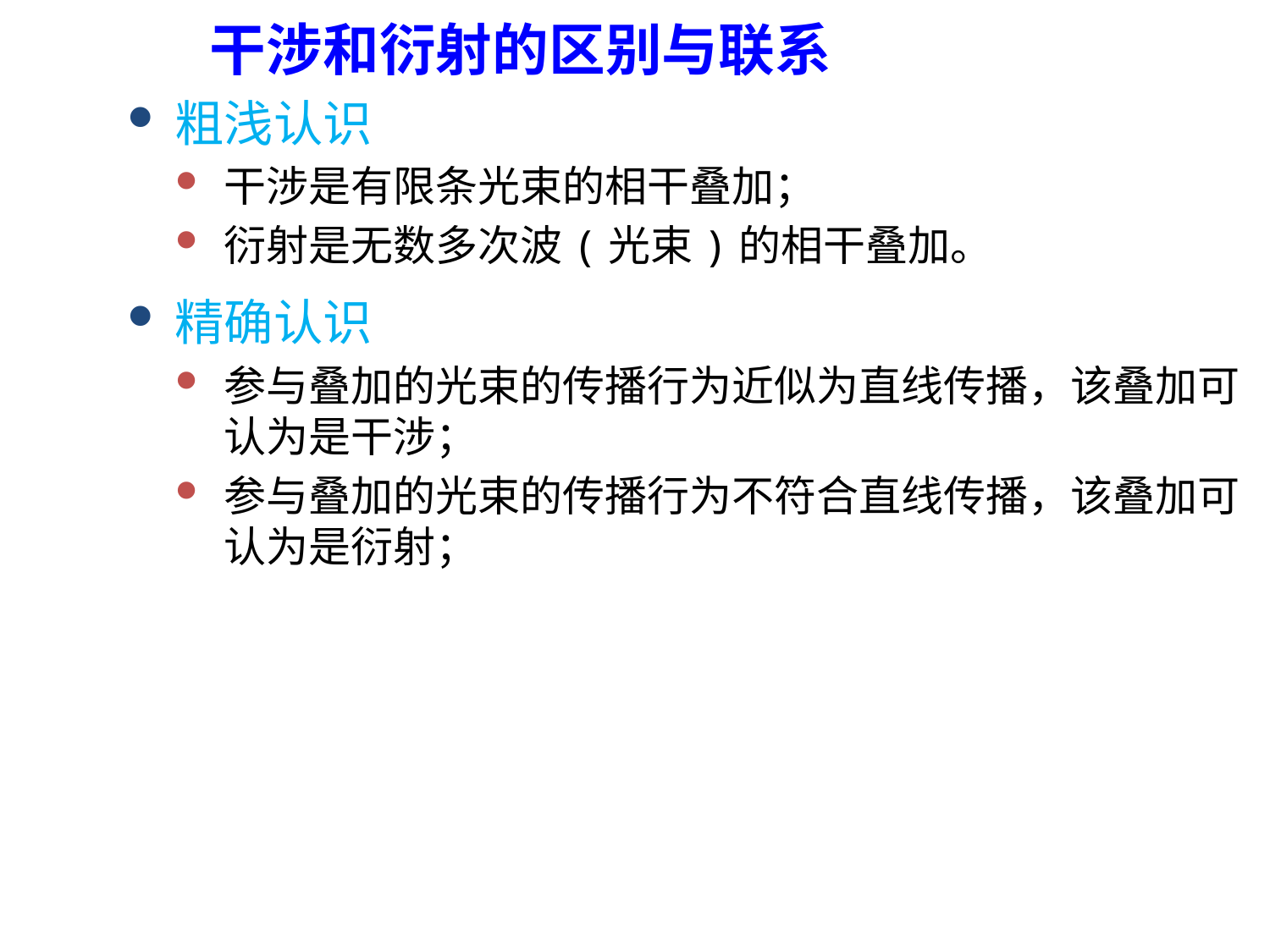

干涉和衍射的区别与联系
粗浅认识
干涉是有限条光束的相干叠加；
衍射是无数多次波(光束)的相干叠加。
精确认识
参与叠加的光束的传播行为近似为直线传播，该叠加可认为是干涉；
参与叠加的光束的传播行为不符合直线传播，该叠加可认为是衍射；